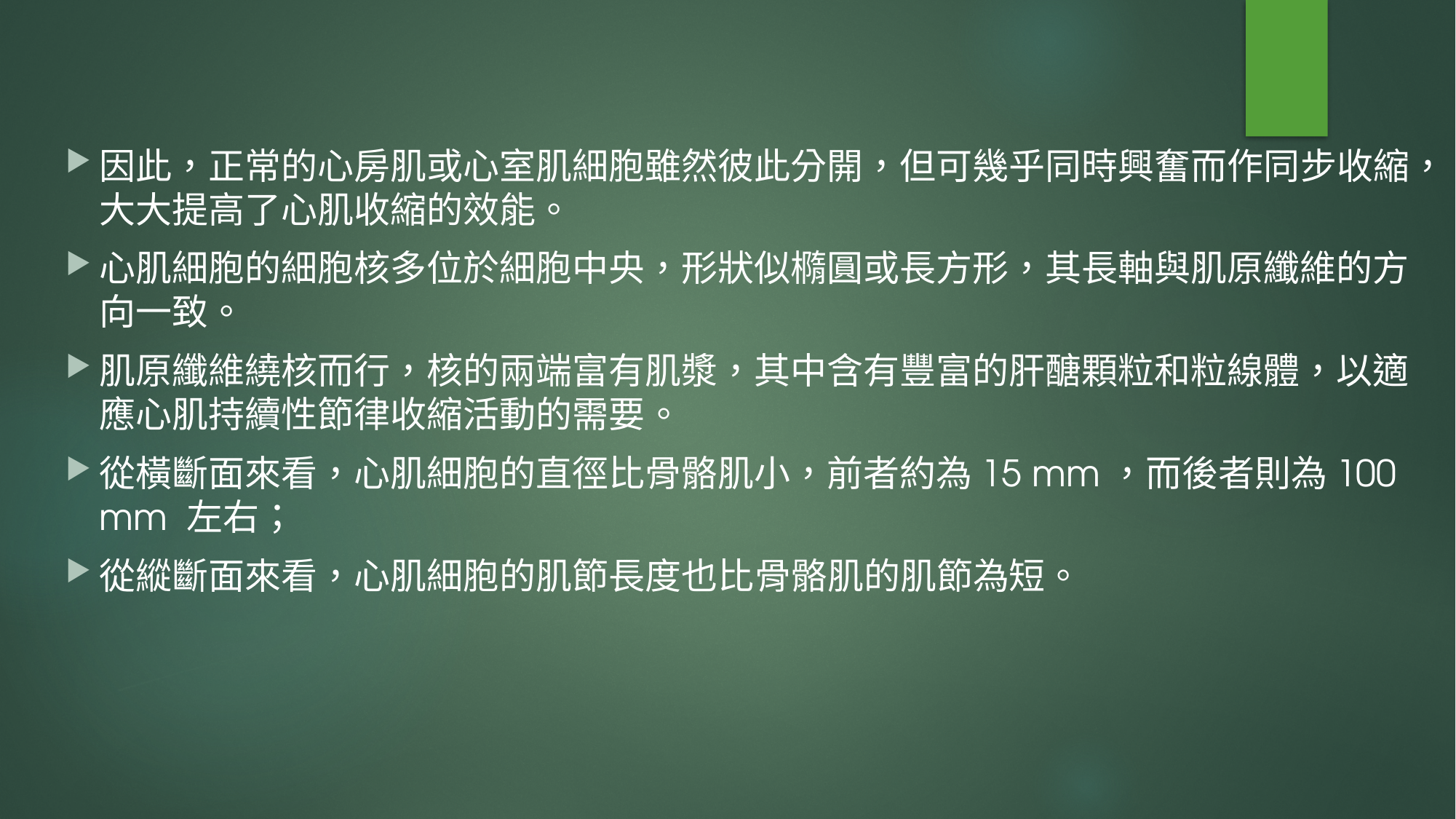

因此，正常的心房肌或心室肌細胞雖然彼此分開，但可幾乎同時興奮而作同步收縮，大大提高了心肌收縮的效能。
心肌細胞的細胞核多位於細胞中央，形狀似橢圓或長方形，其長軸與肌原纖維的方向一致。
肌原纖維繞核而行，核的兩端富有肌漿，其中含有豐富的肝醣顆粒和粒線體，以適應心肌持續性節律收縮活動的需要。
從橫斷面來看，心肌細胞的直徑比骨骼肌小，前者約為15 mm，而後者則為100 mm 左右；
從縱斷面來看，心肌細胞的肌節長度也比骨骼肌的肌節為短。